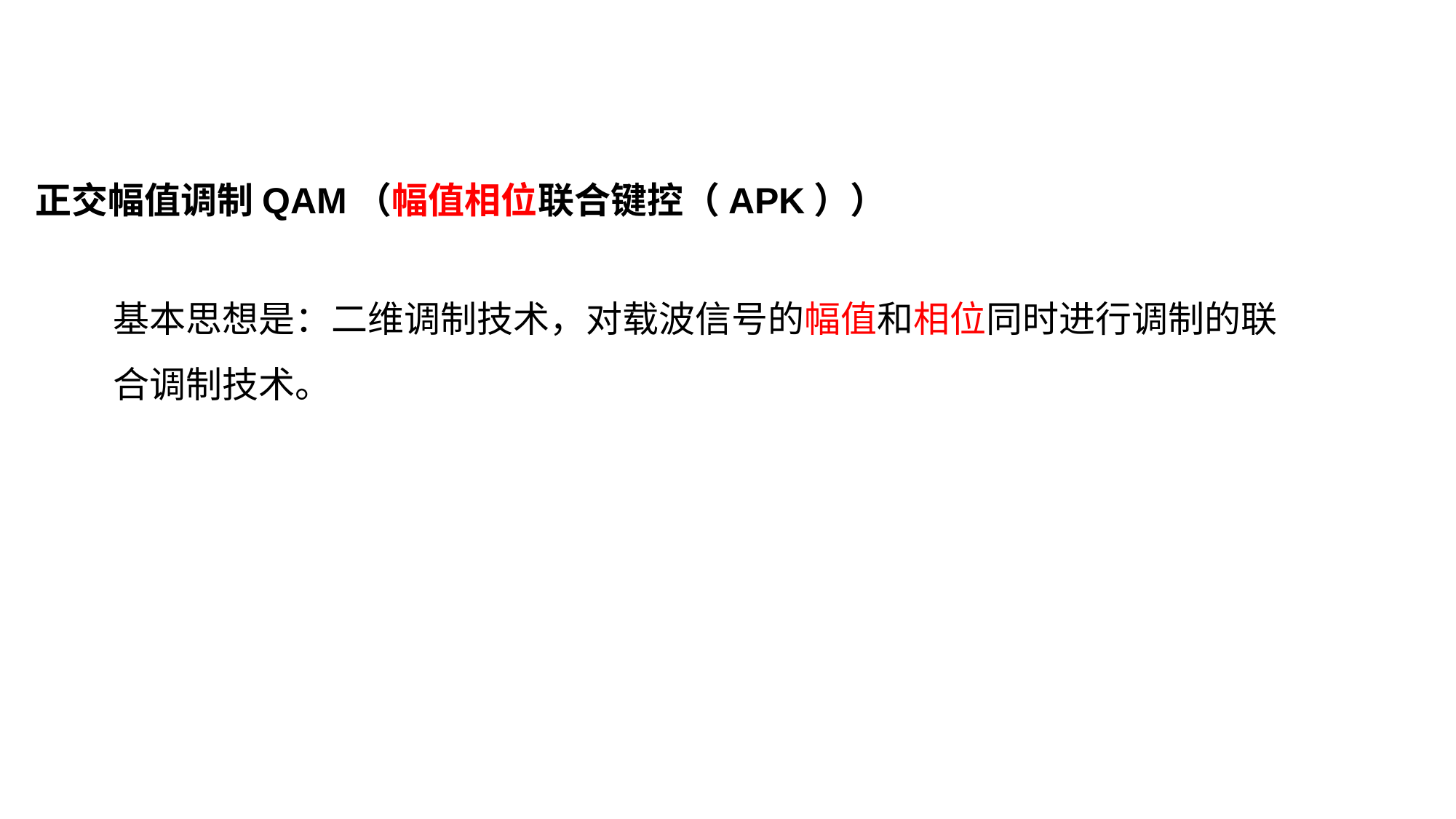

正交幅值调制QAM（幅值相位联合键控（APK））
基本思想是：二维调制技术，对载波信号的幅值和相位同时进行调制的联合调制技术。